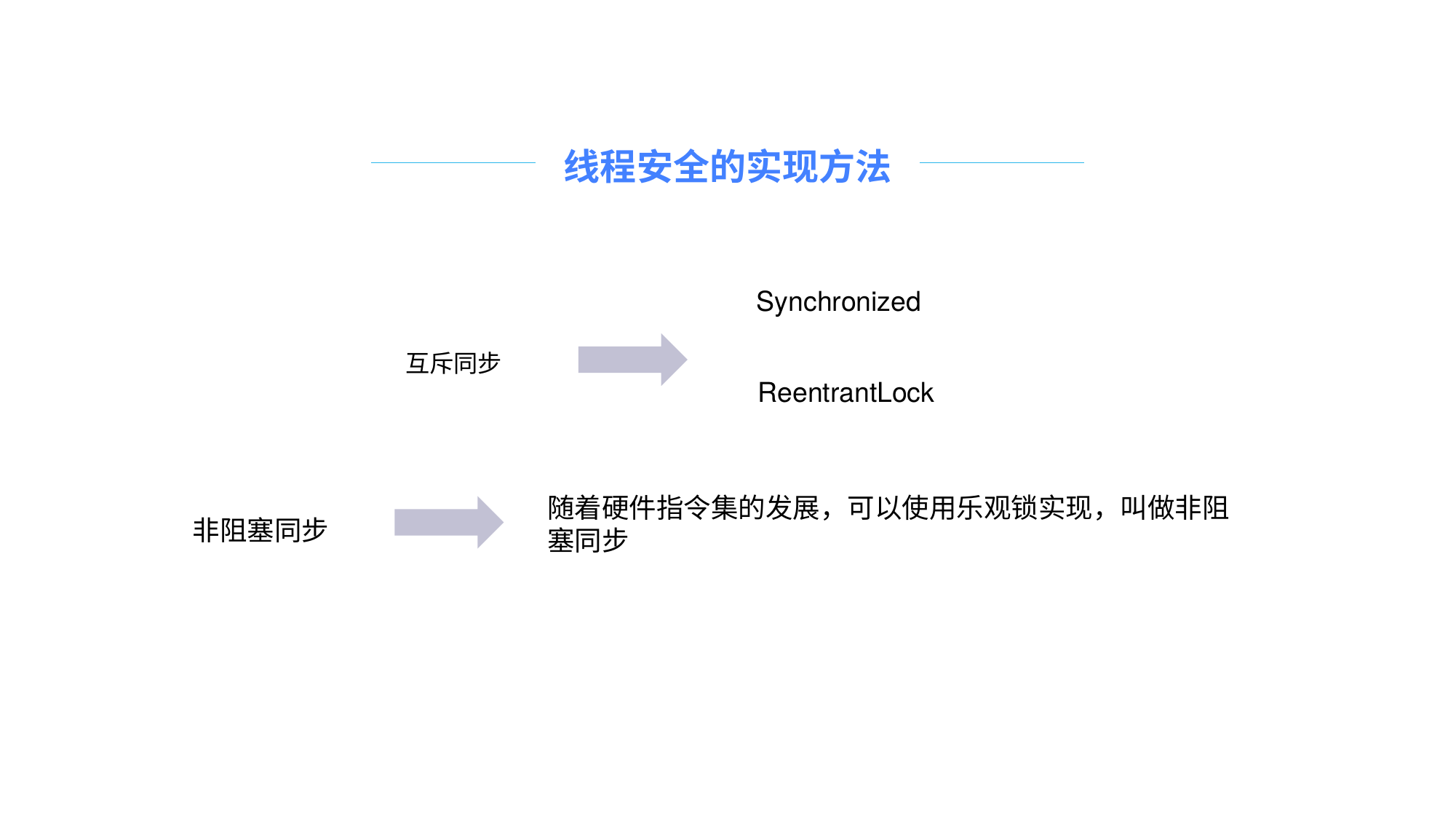

线程安全的实现方法
Synchronized

互斥同步
ReentrantLock

随着硬件指令集的发展，可以使用乐观锁实现，叫做非阻塞同步
非阻塞同步